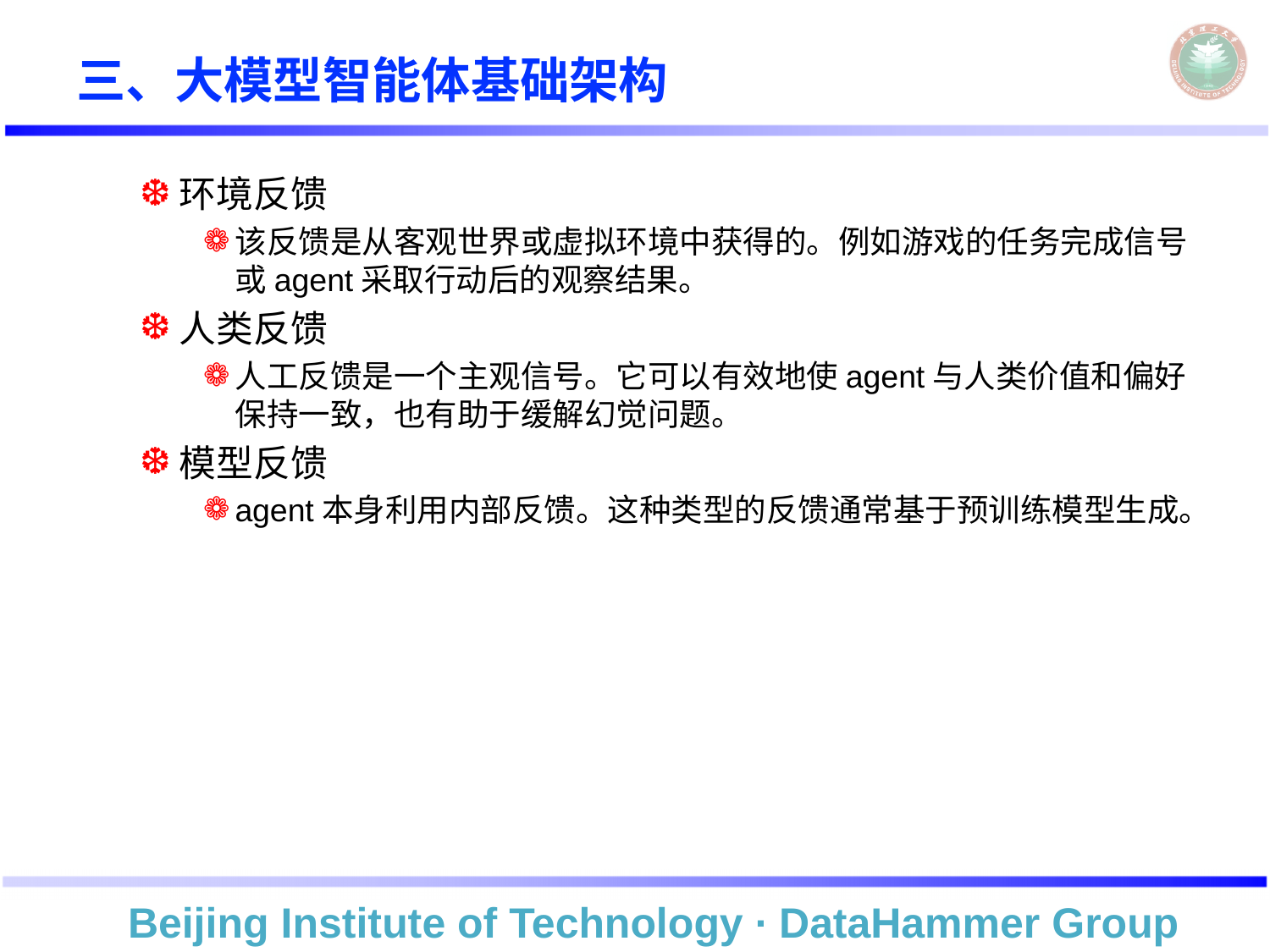

# 三、大模型智能体基础架构
环境反馈
该反馈是从客观世界或虚拟环境中获得的。例如游戏的任务完成信号或agent采取行动后的观察结果。
人类反馈
人工反馈是一个主观信号。它可以有效地使agent与人类价值和偏好保持一致，也有助于缓解幻觉问题。
模型反馈
agent本身利用内部反馈。这种类型的反馈通常基于预训练模型生成。